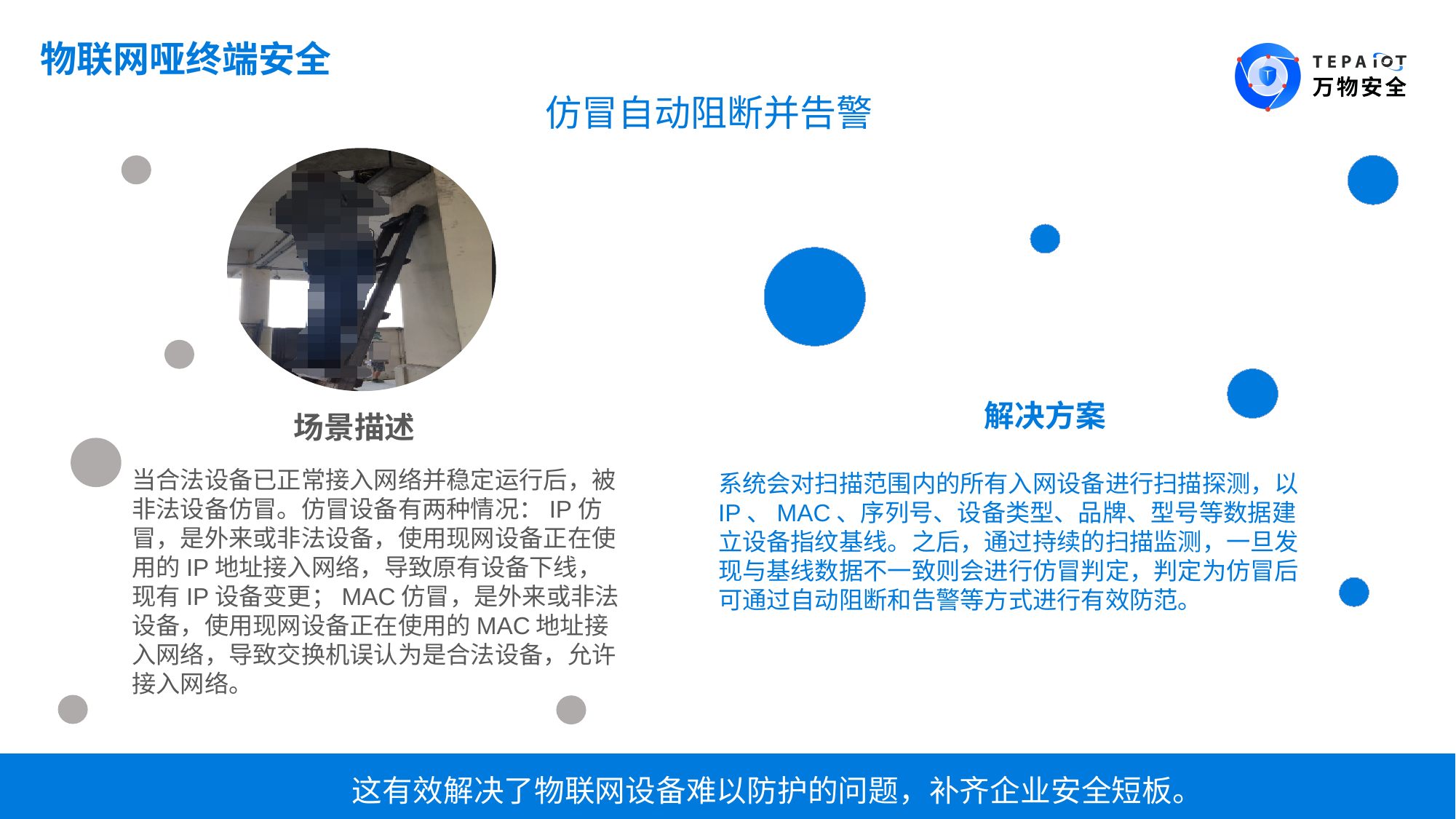

物联网哑终端安全
仿冒自动阻断并告警

解决方案
场景描述

当合法设备已正常接入网络并稳定运行后，被非法设备仿冒。仿冒设备有两种情况：IP仿冒，是外来或非法设备，使用现网设备正在使用的IP地址接入网络，导致原有设备下线，现有IP设备变更；MAC仿冒，是外来或非法设备，使用现网设备正在使用的MAC地址接入网络，导致交换机误认为是合法设备，允许接入网络。
系统会对扫描范围内的所有入网设备进行扫描探测，以IP、MAC、序列号、设备类型、品牌、型号等数据建立设备指纹基线。之后，通过持续的扫描监测，一旦发现与基线数据不一致则会进行仿冒判定，判定为仿冒后可通过自动阻断和告警等方式进行有效防范。

这有效解决了物联网设备难以防护的问题，补齐企业安全短板。